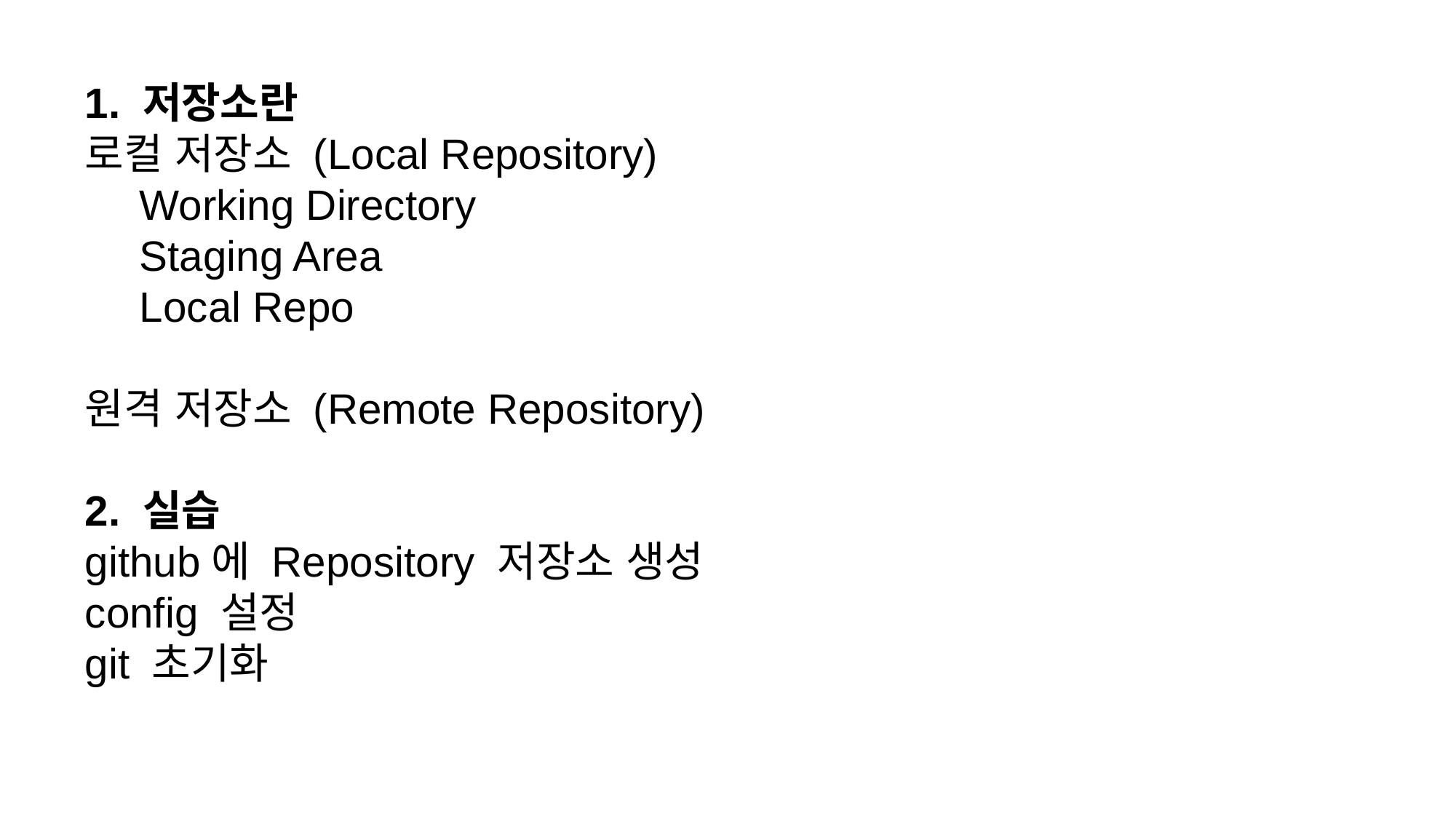

1. 저장소란
로컬 저장소 (Local Repository)
Working Directory
Staging Area
Local Repo

원격 저장소 (Remote Repository)

2. 실습
github에 Repository 저장소 생성
config 설정
git 초기화